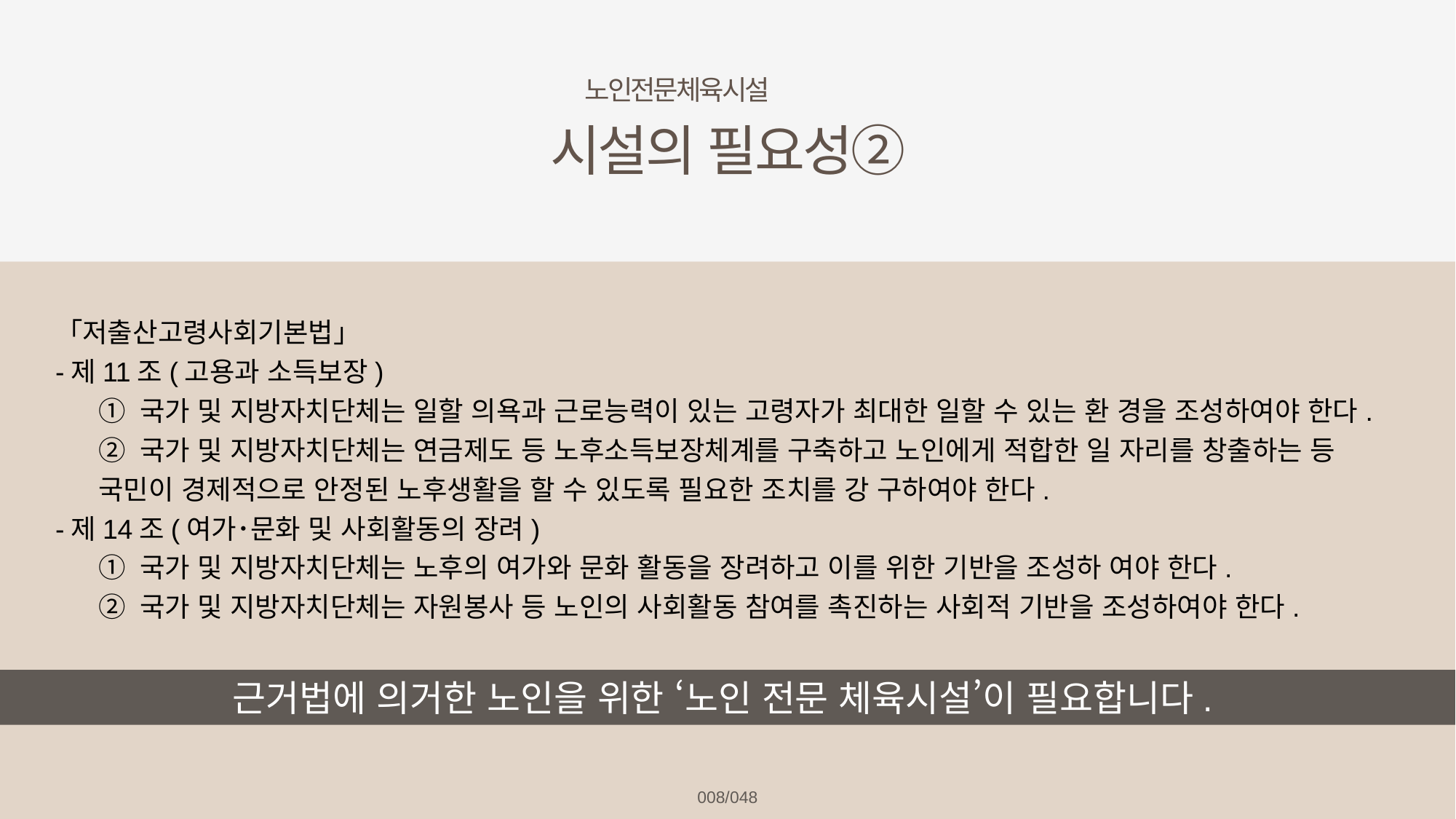

노인전문체육시설
시설의 필요성②

「저출산고령사회기본법」
-제11조(고용과 소득보장)
① 국가 및 지방자치단체는 일할 의욕과 근로능력이 있는 고령자가 최대한 일할 수 있는 환 경을 조성하여야 한다.
② 국가 및 지방자치단체는 연금제도 등 노후소득보장체계를 구축하고 노인에게 적합한 일 자리를 창출하는 등 국민이 경제적으로 안정된 노후생활을 할 수 있도록 필요한 조치를 강 구하여야 한다.
-제14조(여가･문화 및 사회활동의 장려)
① 국가 및 지방자치단체는 노후의 여가와 문화 활동을 장려하고 이를 위한 기반을 조성하 여야 한다.
② 국가 및 지방자치단체는 자원봉사 등 노인의 사회활동 참여를 촉진하는 사회적 기반을 조성하여야 한다.

근거법에 의거한 노인을 위한 ‘노인 전문 체육시설’이 필요합니다.
008/048